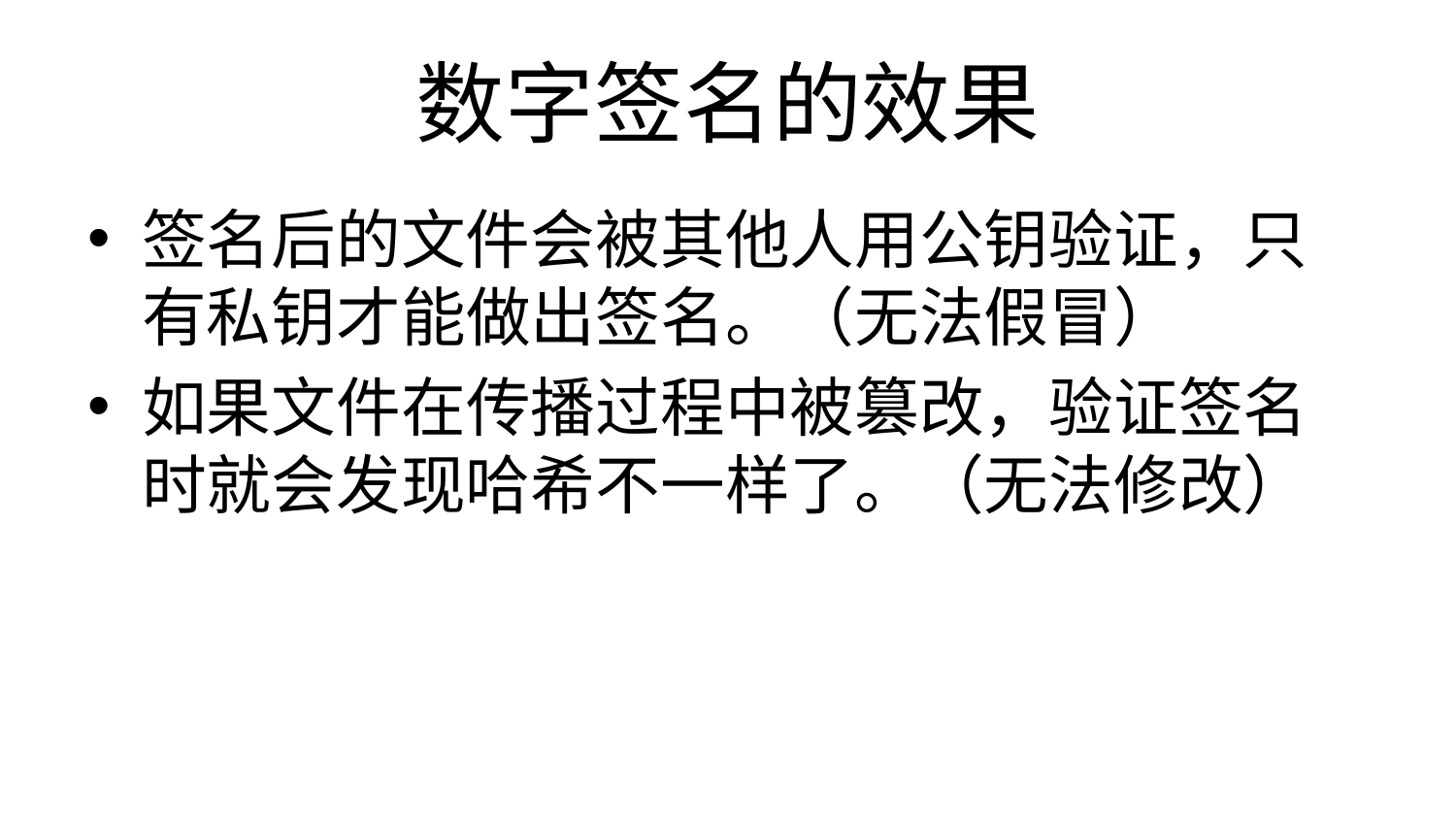

# 数字签名的效果
签名后的文件会被其他人用公钥验证，只有私钥才能做出签名。（无法假冒）
如果文件在传播过程中被篡改，验证签名时就会发现哈希不一样了。（无法修改）